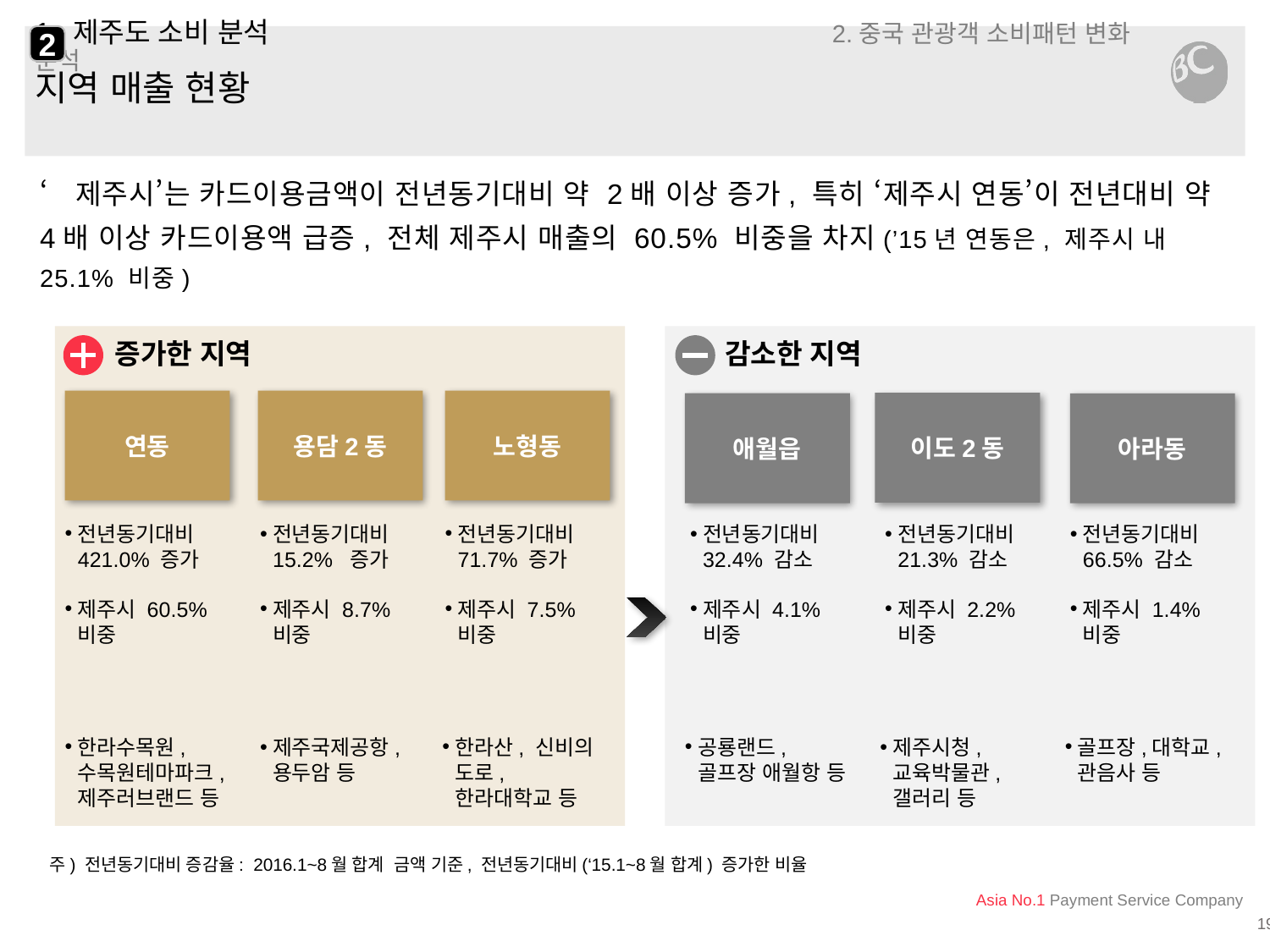

2
# 1. 제주도 소비 분석                                                                       2.중국 관광객 소비패턴 변화 분석
지역 매출 현황
‘제주시’는 카드이용금액이 전년동기대비 약 2배 이상 증가, 특히 ‘제주시 연동’이 전년대비 약 4배 이상 카드이용액 급증, 전체 제주시 매출의 60.5% 비중을 차지(’15년 연동은, 제주시 내 25.1% 비중)
증가한 지역
감소한 지역

연동
용담2동
노형동
이도2동
애월읍
아라동
전년동기대비 421.0% 증가
전년동기대비 71.7% 증가
전년동기대비 15.2%  증가
전년동기대비 32.4% 감소
전년동기대비 66.5% 감소
전년동기대비 21.3% 감소
제주시 60.5% 비중
제주시 7.5% 비중
제주시 4.1% 비중
제주시 1.4% 비중
제주시 8.7% 비중
제주시 2.2% 비중

한라수목원, 수목원테마파크, 제주러브랜드 등
한라산, 신비의 도로, 한라대학교 등
공룡랜드, 골프장 애월항 등
골프장,대학교, 관음사 등
제주국제공항, 용두암 등
제주시청, 교육박물관, 갤러리 등
주) 전년동기대비 증감율:  2016.1~8월 합계  금액 기준, 전년동기대비(‘15.1~8월 합계) 증가한 비율